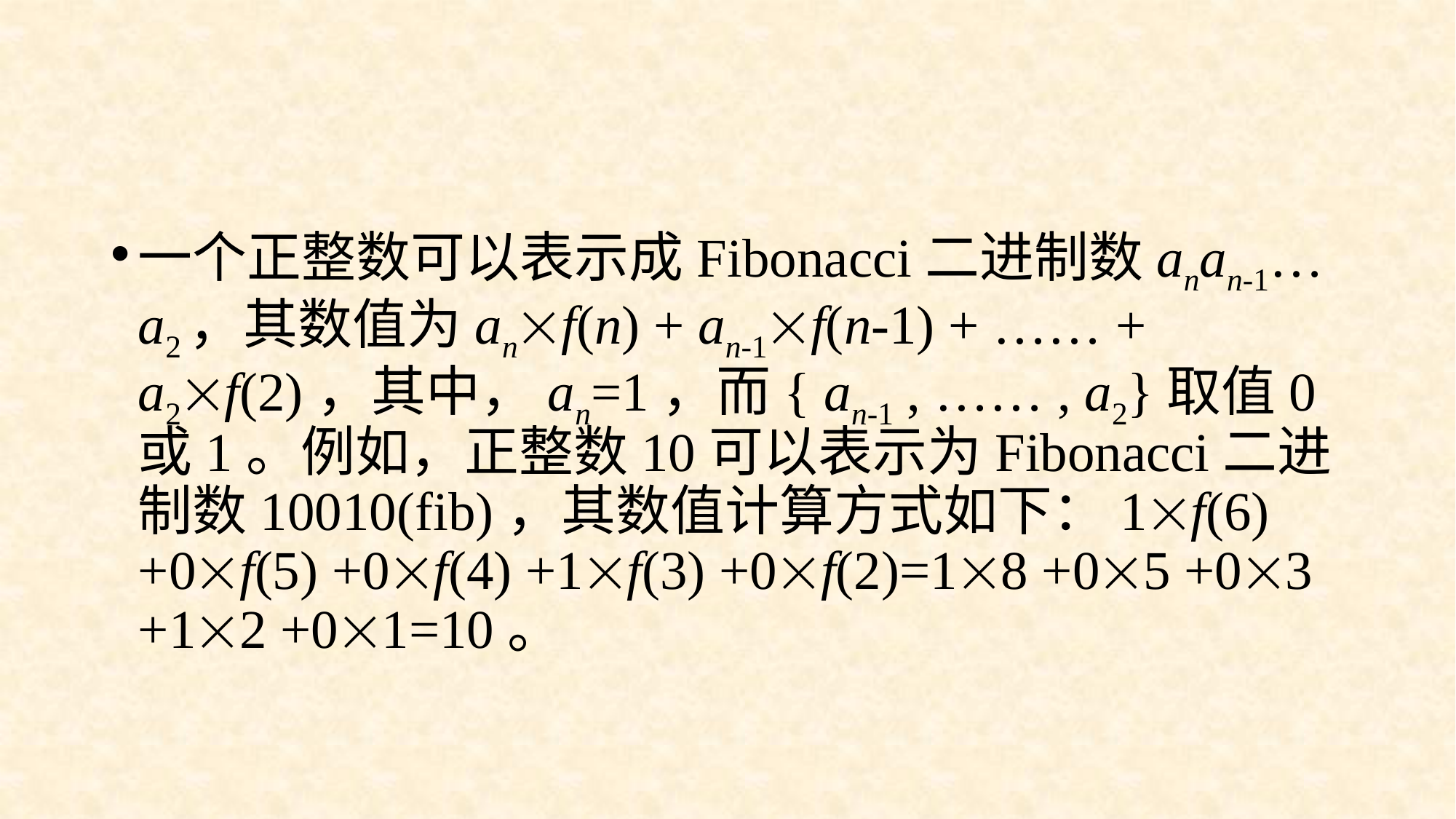

#
一个正整数可以表示成Fibonacci二进制数anan-1…a2，其数值为an×f(n) + an-1×f(n-1) + …… + a2×f(2)，其中，an=1，而{ an-1 , …… , a2}取值0或1。例如，正整数10可以表示为Fibonacci二进制数10010(fib)，其数值计算方式如下：1×f(6) +0×f(5) +0×f(4) +1×f(3) +0×f(2)=1×8 +0×5 +0×3 +1×2 +0×1=10。